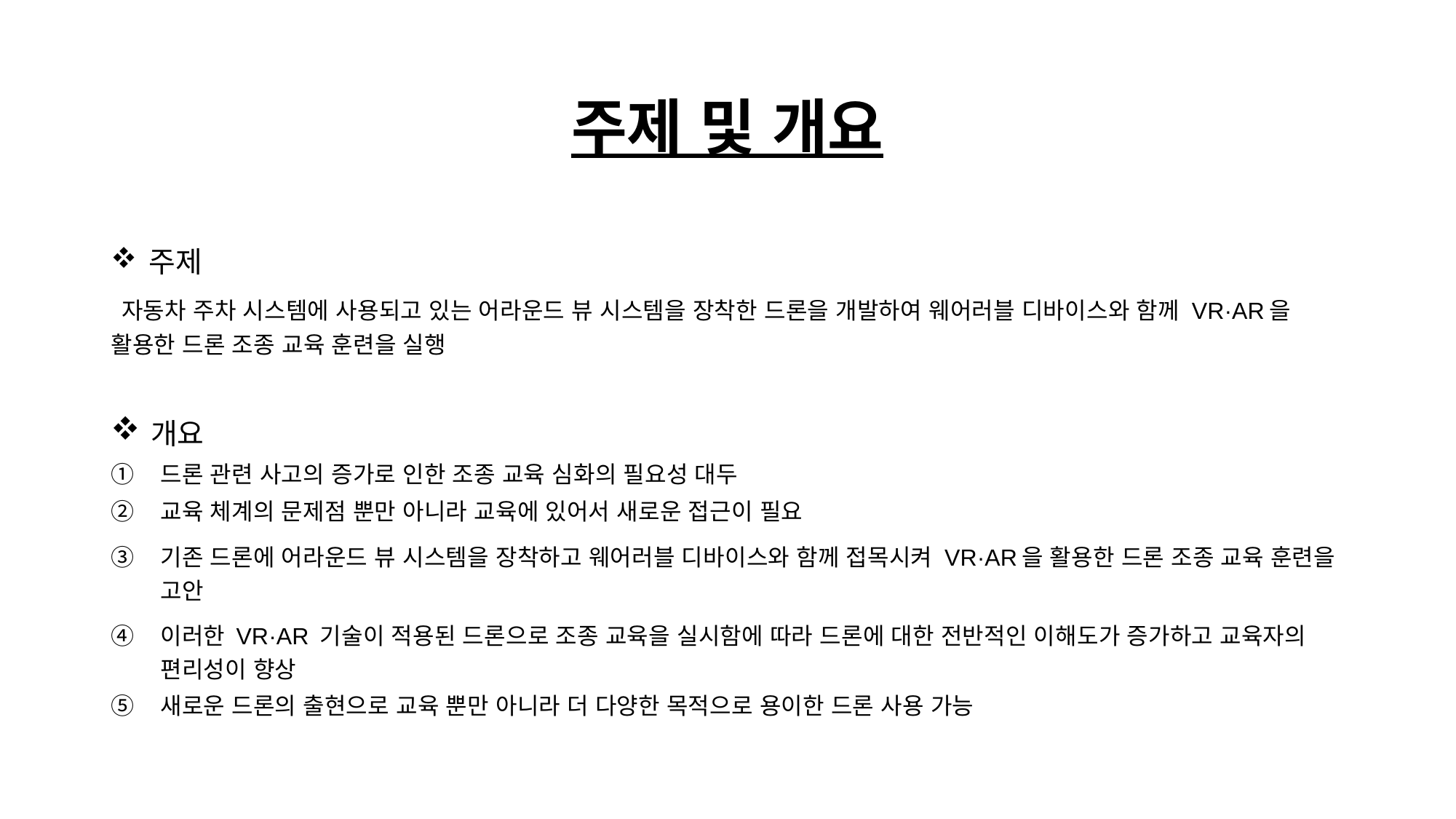

# 주제 및 개요
 주제
 자동차 주차 시스템에 사용되고 있는 어라운드 뷰 시스템을 장착한 드론을 개발하여 웨어러블 디바이스와 함께 VR·AR을 활용한 드론 조종 교육 훈련을 실행

 개요
드론 관련 사고의 증가로 인한 조종 교육 심화의 필요성 대두
교육 체계의 문제점 뿐만 아니라 교육에 있어서 새로운 접근이 필요
기존 드론에 어라운드 뷰 시스템을 장착하고 웨어러블 디바이스와 함께 접목시켜 VR·AR을 활용한 드론 조종 교육 훈련을 고안
이러한 VR·AR 기술이 적용된 드론으로 조종 교육을 실시함에 따라 드론에 대한 전반적인 이해도가 증가하고 교육자의 편리성이 향상
새로운 드론의 출현으로 교육 뿐만 아니라 더 다양한 목적으로 용이한 드론 사용 가능